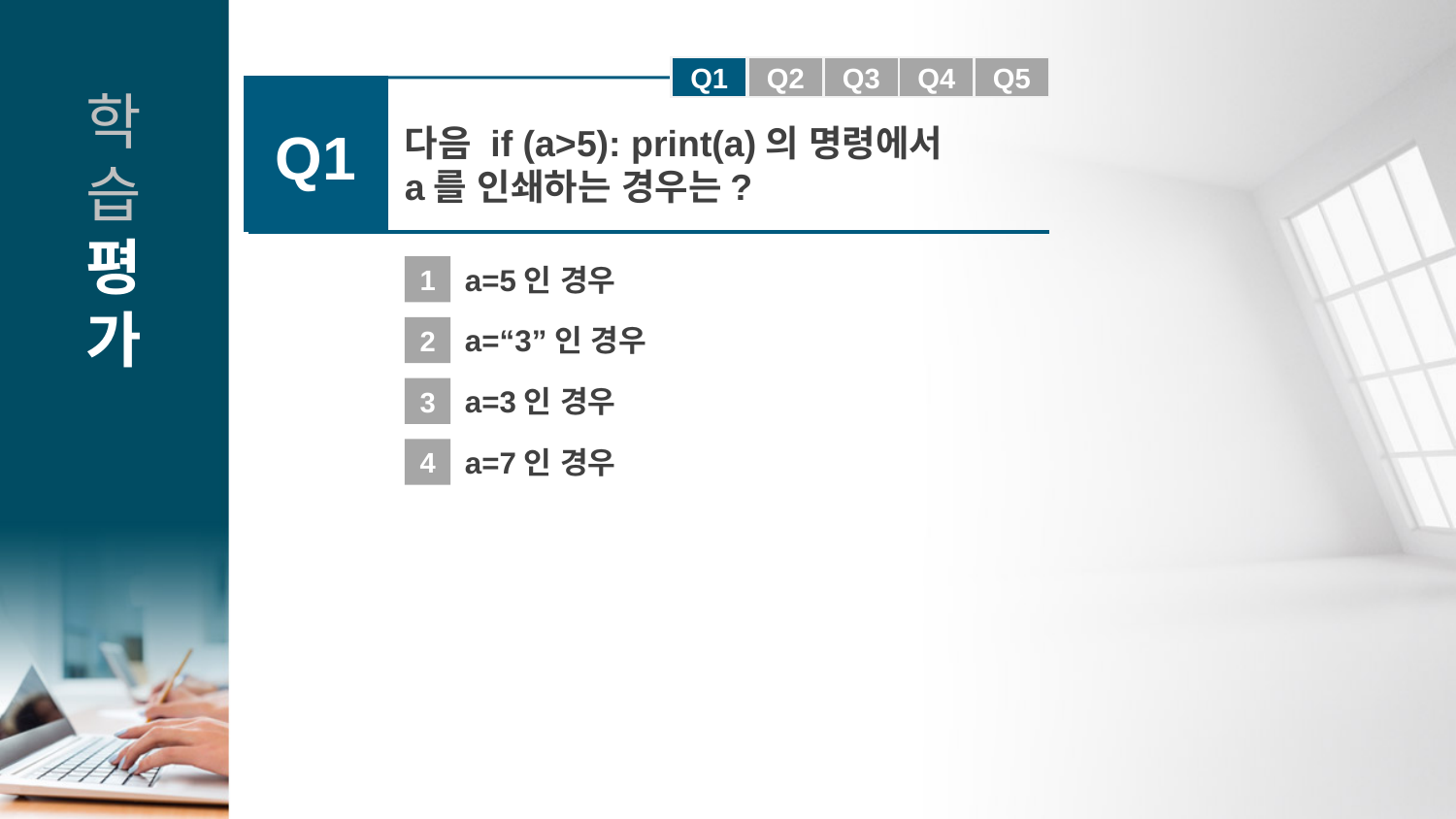

Q1
Q1
Q2
Q3
Q4
Q5
Q1
다음 if (a>5): print(a)의 명령에서
a를 인쇄하는 경우는?
1
a=5인 경우
2
a=“3”인 경우
3
a=3인 경우
4
a=7인 경우